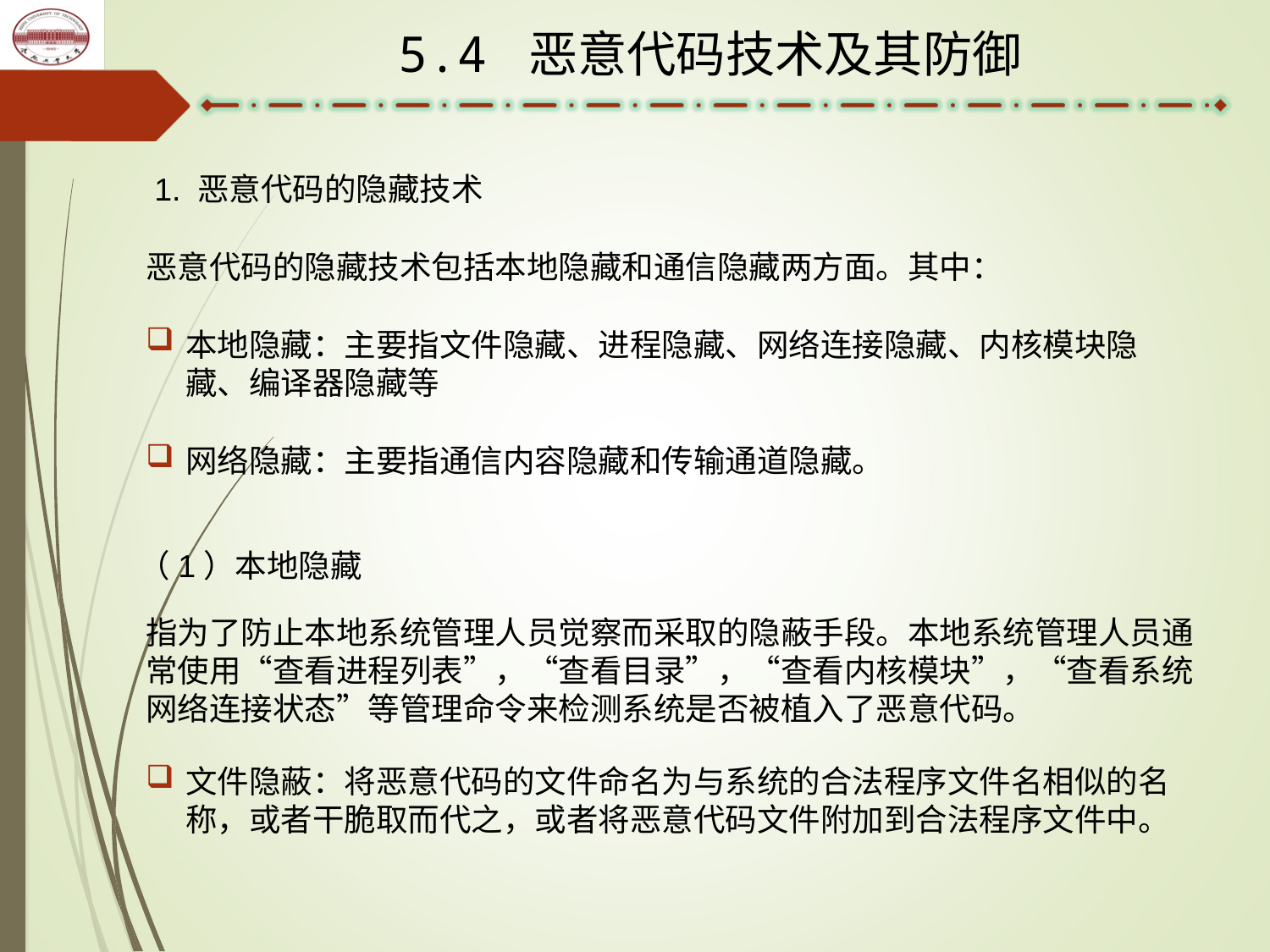

5.4 恶意代码技术及其防御
1. 恶意代码的隐藏技术
恶意代码的隐藏技术包括本地隐藏和通信隐藏两方面。其中：
本地隐藏：主要指文件隐藏、进程隐藏、网络连接隐藏、内核模块隐藏、编译器隐藏等
网络隐藏：主要指通信内容隐藏和传输通道隐藏。
（1）本地隐藏
指为了防止本地系统管理人员觉察而采取的隐蔽手段。本地系统管理人员通常使用“查看进程列表”，“查看目录”，“查看内核模块”，“查看系统网络连接状态”等管理命令来检测系统是否被植入了恶意代码。
文件隐蔽：将恶意代码的文件命名为与系统的合法程序文件名相似的名称，或者干脆取而代之，或者将恶意代码文件附加到合法程序文件中。